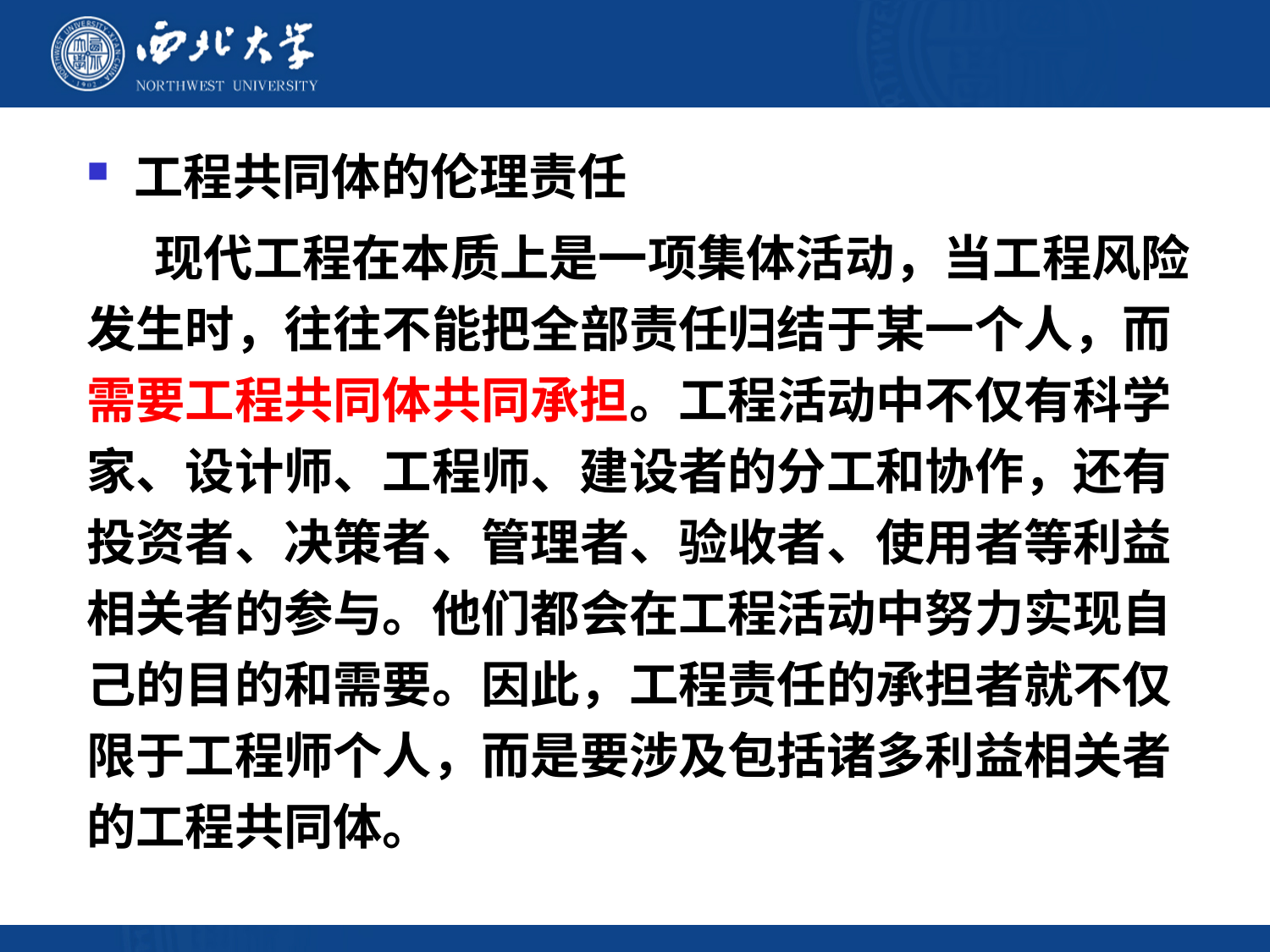

工程共同体的伦理责任
     现代工程在本质上是一项集体活动，当工程风险发生时，往往不能把全部责任归结于某一个人，而需要工程共同体共同承担。工程活动中不仅有科学家、设计师、工程师、建设者的分工和协作，还有投资者、决策者、管理者、验收者、使用者等利益相关者的参与。他们都会在工程活动中努力实现自己的目的和需要。因此，工程责任的承担者就不仅限于工程师个人，而是要涉及包括诸多利益相关者的工程共同体。